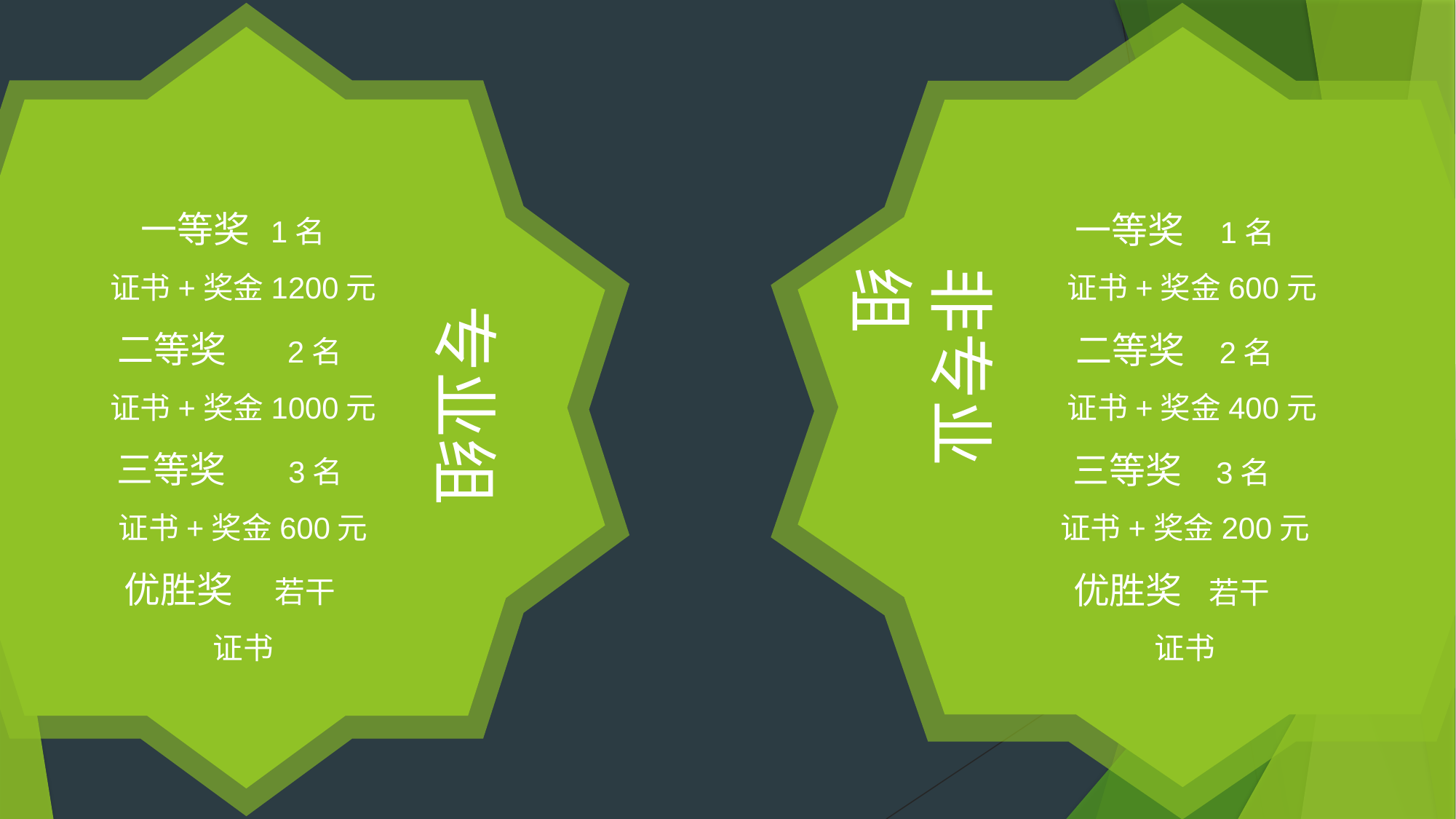

一等奖  1名
证书+奖金1200元
二等奖        2名
证书+奖金1000元
三等奖        3名
证书+奖金600元
优胜奖      若干
证书

专业组

一等奖    1名
 证书+奖金600元
二等奖    2名
 证书+奖金400元
三等奖    3名
证书+奖金200元
优胜奖    若干
证书
非专业组